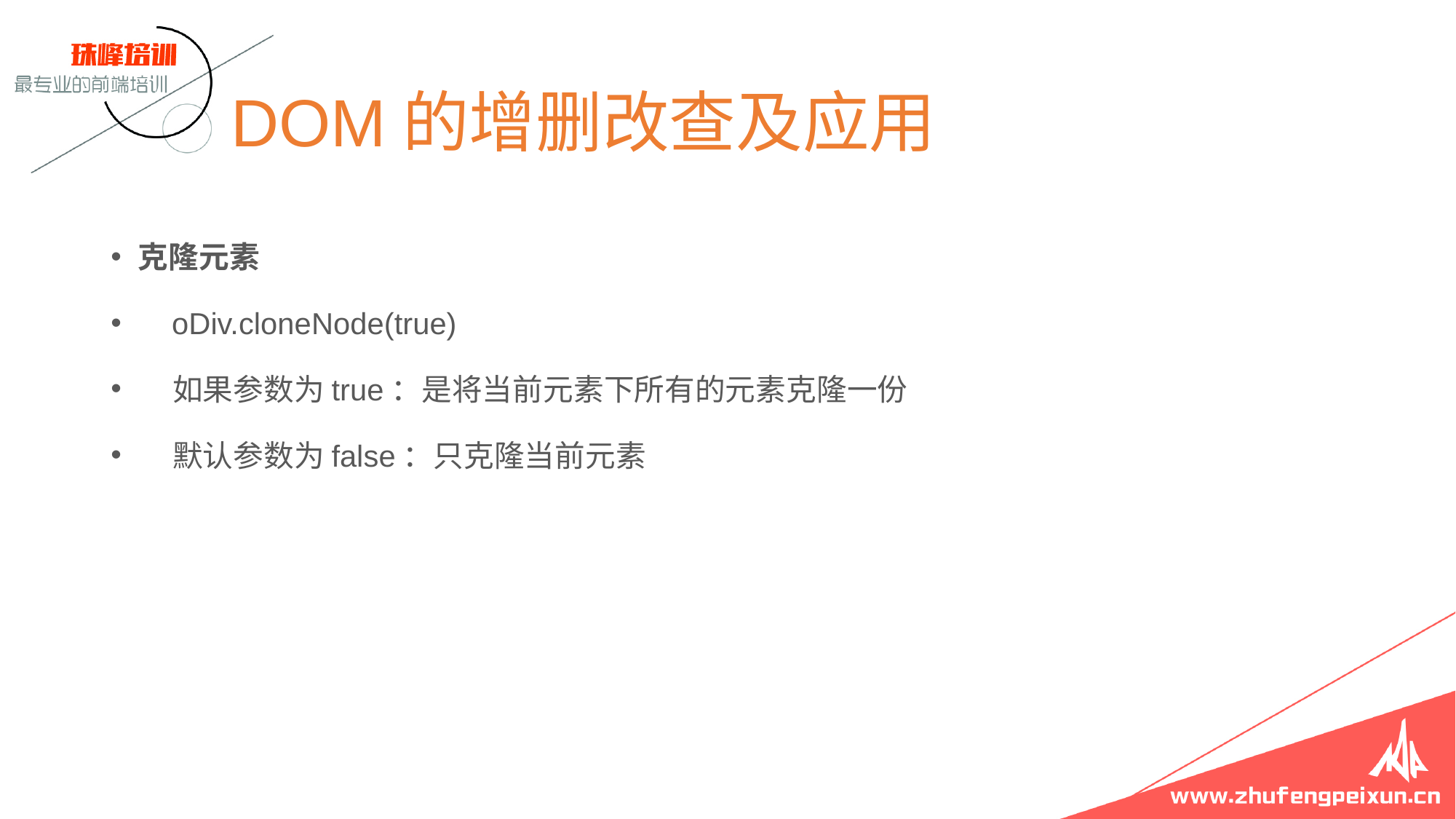

# DOM的增删改查及应用
克隆元素
    oDiv.cloneNode(true)
    如果参数为true：是将当前元素下所有的元素克隆一份
    默认参数为false：只克隆当前元素